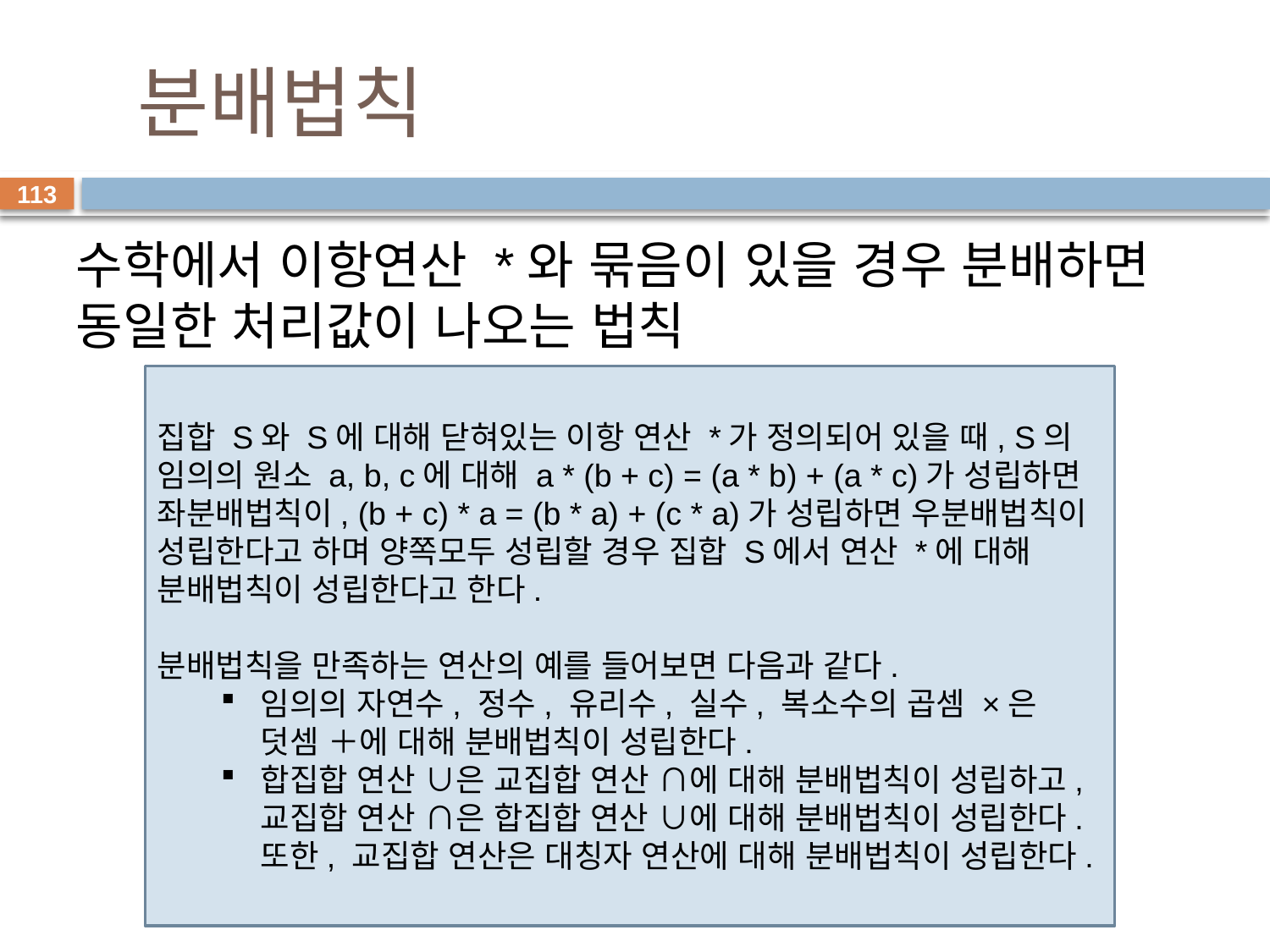

# 분배법칙
113
수학에서 이항연산 *와 묶음이 있을 경우 분배하면 동일한 처리값이 나오는 법칙
집합 S와 S에 대해 닫혀있는 이항 연산 *가 정의되어 있을 때, S의 임의의 원소 a, b, c에 대해 a * (b + c) = (a * b) + (a * c)가 성립하면 좌분배법칙이, (b + c) * a = (b * a) + (c * a)가 성립하면 우분배법칙이 성립한다고 하며 양쪽모두 성립할 경우 집합 S에서 연산 *에 대해 분배법칙이 성립한다고 한다.

분배법칙을 만족하는 연산의 예를 들어보면 다음과 같다.
임의의 자연수, 정수, 유리수, 실수, 복소수의 곱셈 ×은 덧셈 ＋에 대해 분배법칙이 성립한다.
합집합 연산 ∪은 교집합 연산 ∩에 대해 분배법칙이 성립하고, 교집합 연산 ∩은 합집합 연산 ∪에 대해 분배법칙이 성립한다. 또한, 교집합 연산은 대칭자 연산에 대해 분배법칙이 성립한다.